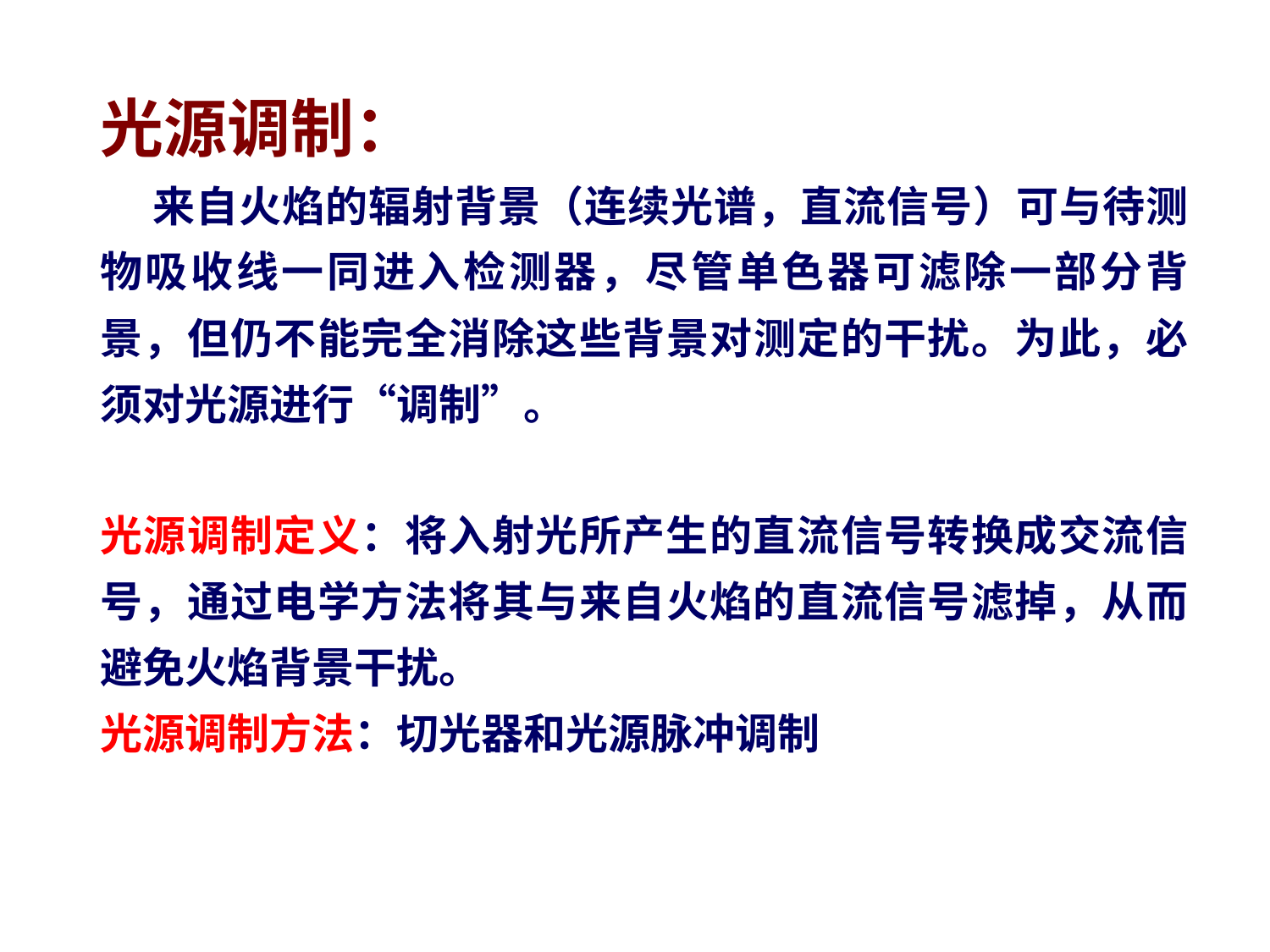

光源调制：
    来自火焰的辐射背景（连续光谱，直流信号）可与待测物吸收线一同进入检测器，尽管单色器可滤除一部分背景，但仍不能完全消除这些背景对测定的干扰。为此，必须对光源进行“调制”。

光源调制定义：将入射光所产生的直流信号转换成交流信号，通过电学方法将其与来自火焰的直流信号滤掉，从而避免火焰背景干扰。
光源调制方法：切光器和光源脉冲调制